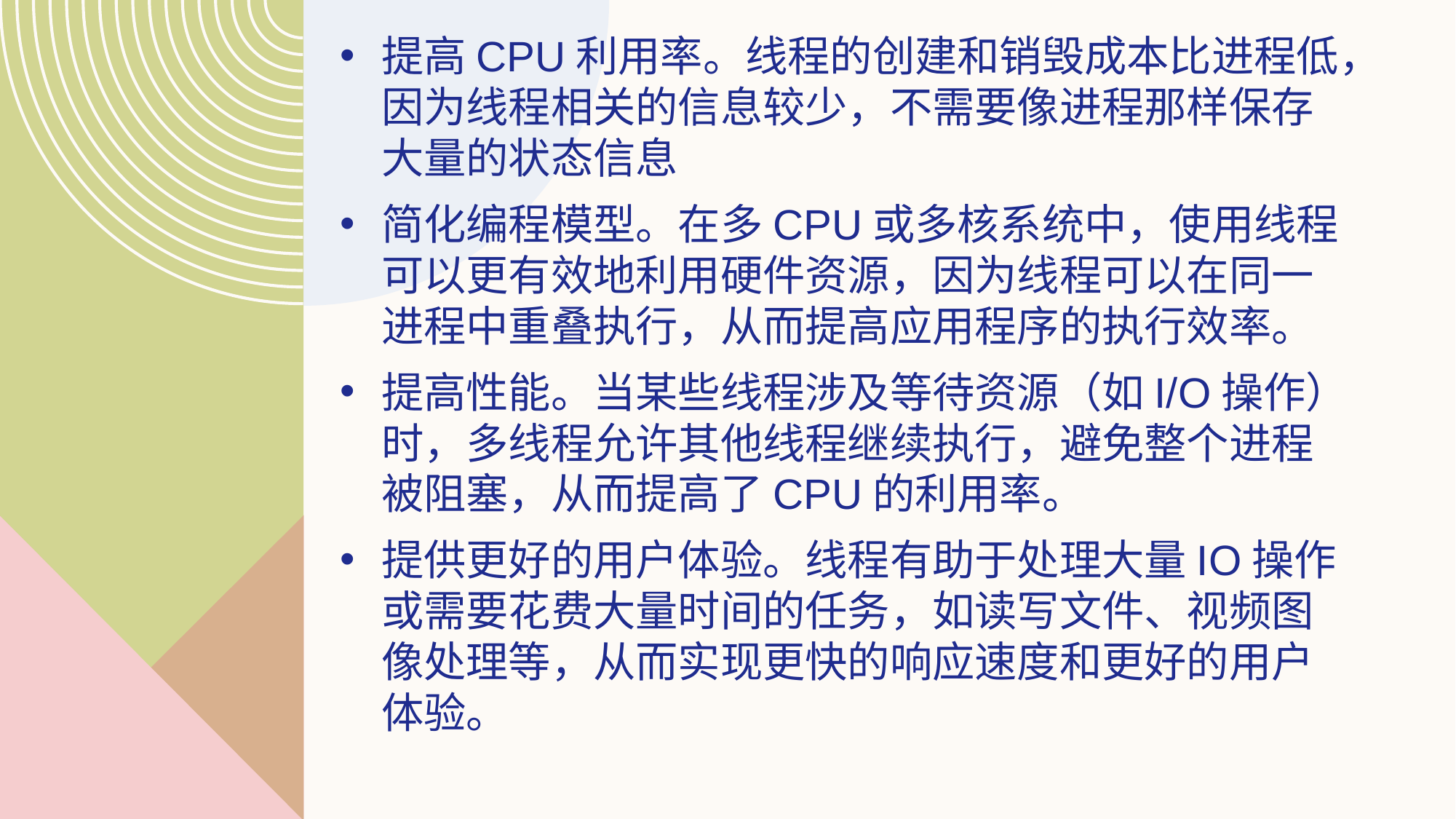

提高CPU利用率。线程的创建和销毁成本比进程低，因为线程相关的信息较少，不需要像进程那样保存大量的状态信息
简化编程模型。在多CPU或多核系统中，使用线程可以更有效地利用硬件资源，因为线程可以在同一进程中重叠执行，从而提高应用程序的执行效率。
提高性能。当某些线程涉及等待资源（如I/O操作）时，多线程允许其他线程继续执行，避免整个进程被阻塞，从而提高了CPU的利用率。
提供更好的用户体验。线程有助于处理大量IO操作或需要花费大量时间的任务，如读写文件、视频图像处理等，从而实现更快的响应速度和更好的用户体验。